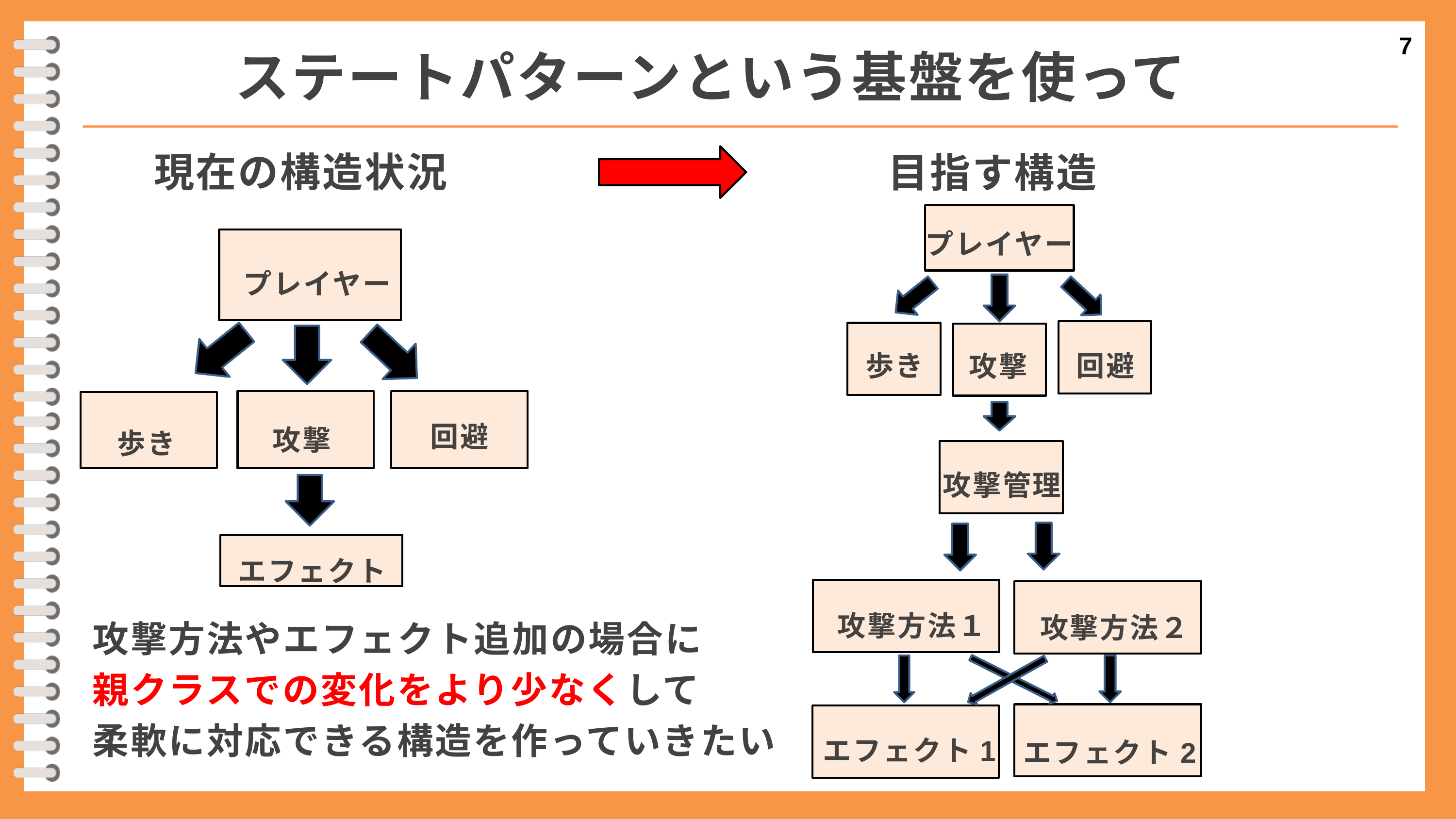

7

ステートパターンという基盤を使って

現在の構造状況
目指す構造

プレイヤー

プレイヤー

回避
歩き
攻撃

回避

攻撃
歩き

攻撃管理

エフェクト

攻撃方法１
攻撃方法２
攻撃方法やエフェクト追加の場合に
親クラスでの変化をより少なくして
柔軟に対応できる構造を作っていきたい

エフェクト1
エフェクト2